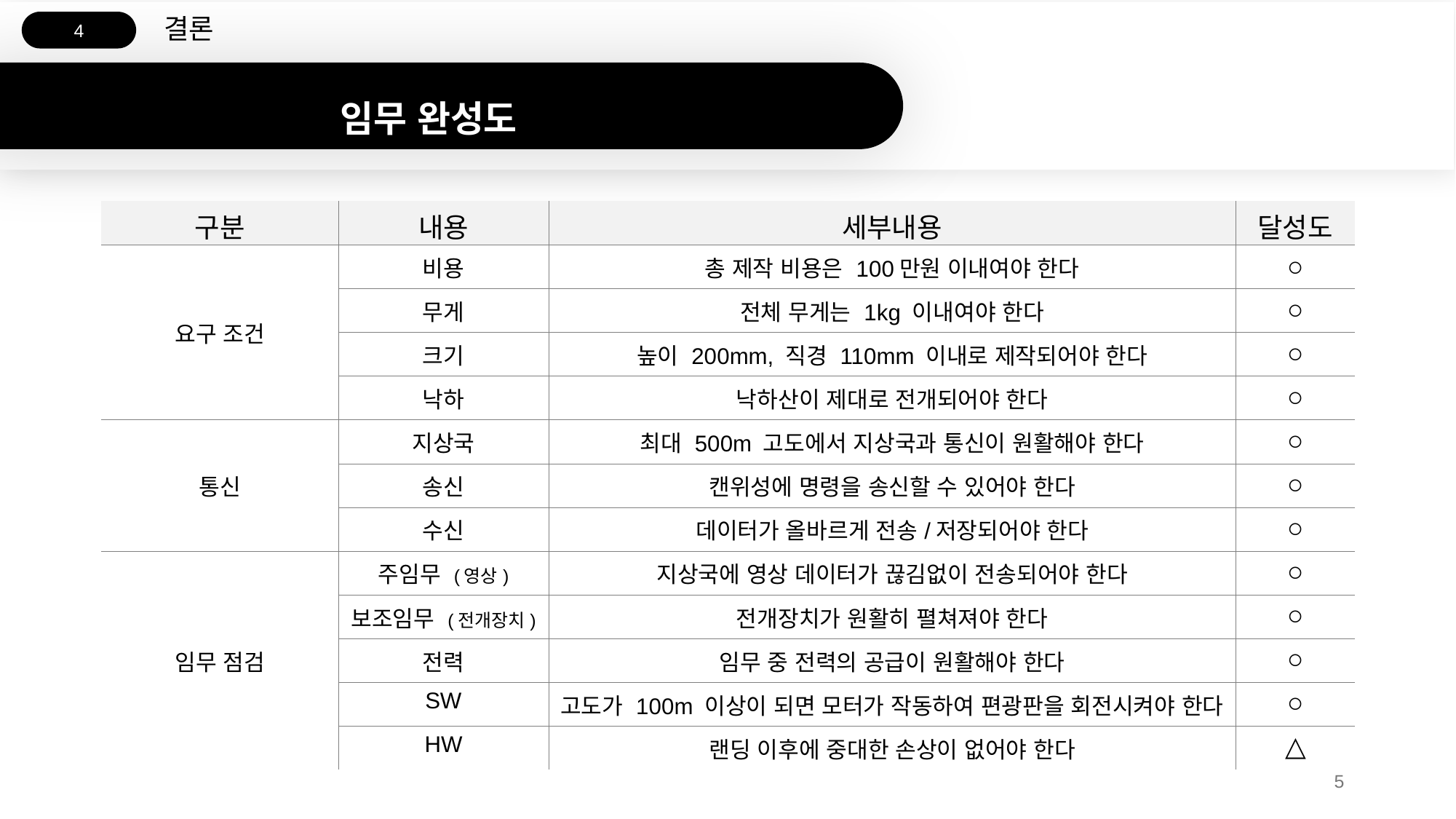

결론

4

임무 완성도
| 구분 | 내용 | 세부내용 | 달성도 |
| --- | --- | --- | --- |
| 요구 조건 | 비용 | 총 제작 비용은 100만원 이내여야 한다 | ○ |
|  | 무게 | 전체 무게는 1kg 이내여야 한다 | ○ |
|  | 크기 | 높이 200mm, 직경 110mm 이내로 제작되어야 한다 | ○ |
|  | 낙하 | 낙하산이 제대로 전개되어야 한다 | ○ |
| 통신 | 지상국 | 최대 500m 고도에서 지상국과 통신이 원활해야 한다 | ○ |
|  | 송신 | 캔위성에 명령을 송신할 수 있어야 한다 | ○ |
|  | 수신 | 데이터가 올바르게 전송/저장되어야 한다 | ○ |
| 임무 점검 | 주임무 (영상) | 지상국에 영상 데이터가 끊김없이 전송되어야 한다 | ○ |
|  | 보조임무 (전개장치) | 전개장치가 원활히 펼쳐져야 한다 | ○ |
|  | 전력 | 임무 중 전력의 공급이 원활해야 한다 | ○ |
|  | SW | 고도가 100m 이상이 되면 모터가 작동하여 편광판을 회전시켜야 한다 | ○ |
|  | HW | 랜딩 이후에 중대한 손상이 없어야 한다 | △ |
이미지
이미지
이미지
5